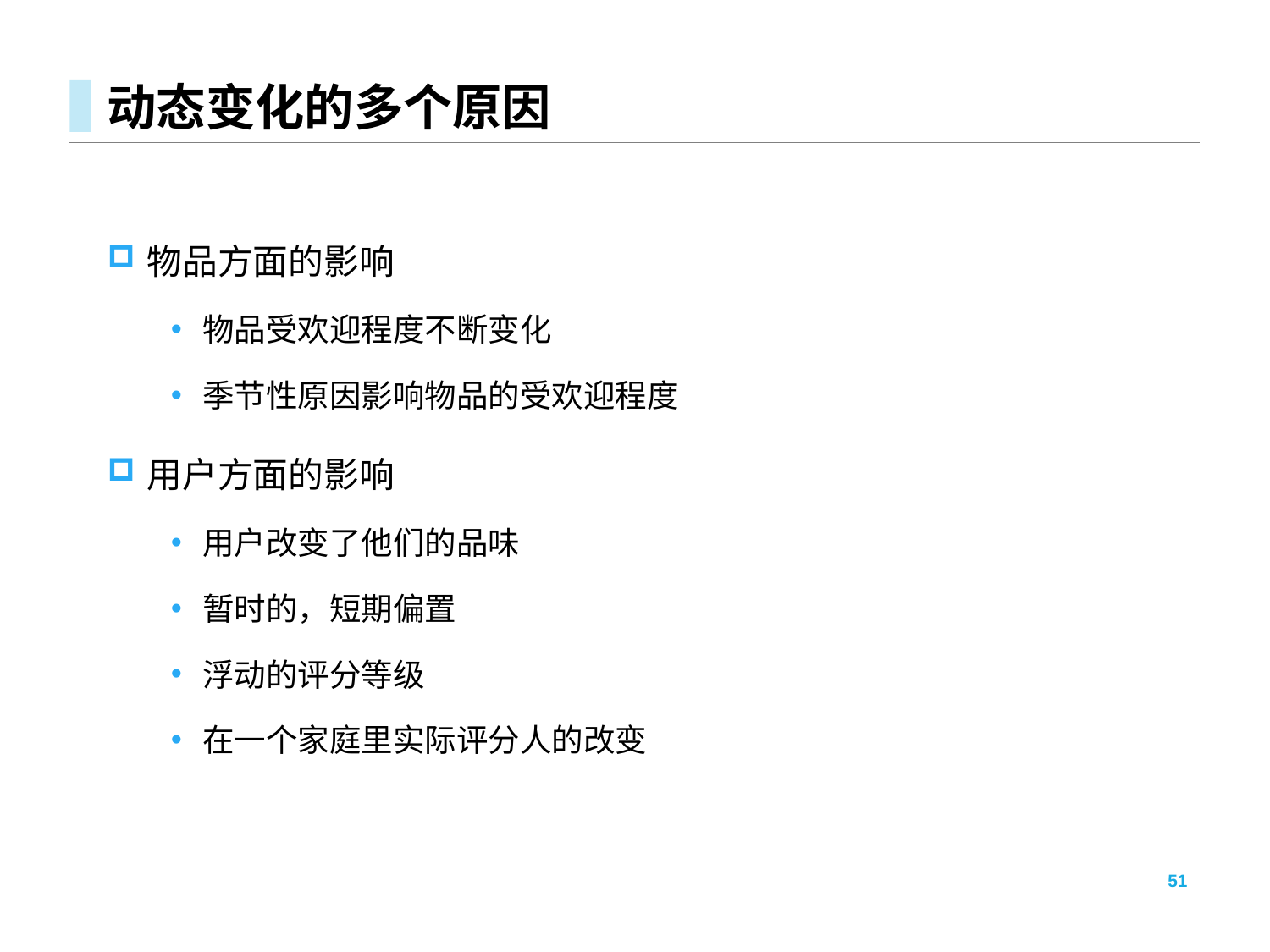

# 动态变化的多个原因
物品方面的影响
物品受欢迎程度不断变化
季节性原因影响物品的受欢迎程度
用户方面的影响
用户改变了他们的品味
暂时的，短期偏置
浮动的评分等级
在一个家庭里实际评分人的改变
51